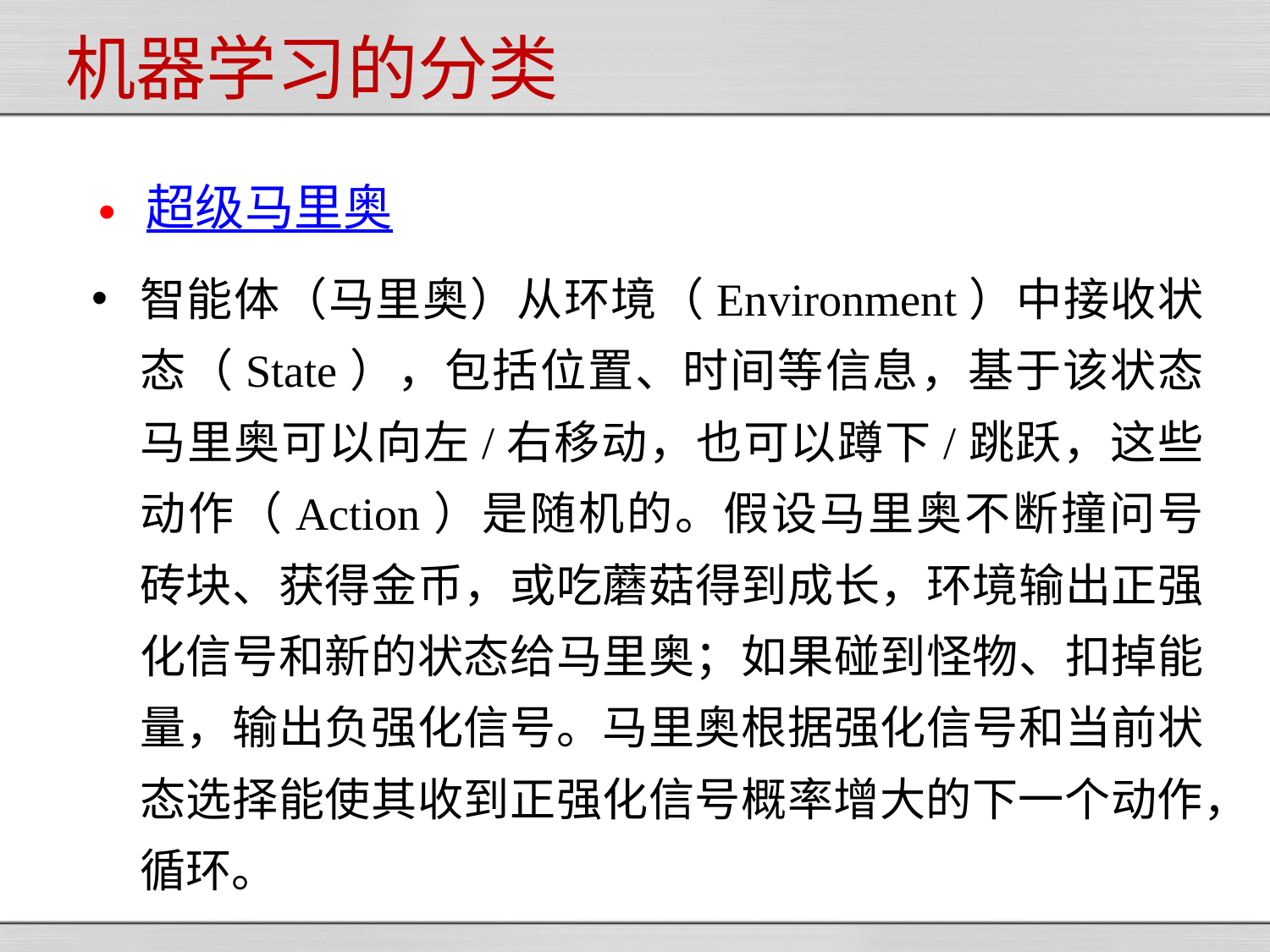

#
机器学习的分类
超级马里奥
智能体（马里奥）从环境（Environment）中接收状态（State），包括位置、时间等信息，基于该状态马里奥可以向左/右移动，也可以蹲下/跳跃，这些动作（Action）是随机的。假设马里奥不断撞问号砖块、获得金币，或吃蘑菇得到成长，环境输出正强化信号和新的状态给马里奥；如果碰到怪物、扣掉能量，输出负强化信号。马里奥根据强化信号和当前状态选择能使其收到正强化信号概率增大的下一个动作，循环。